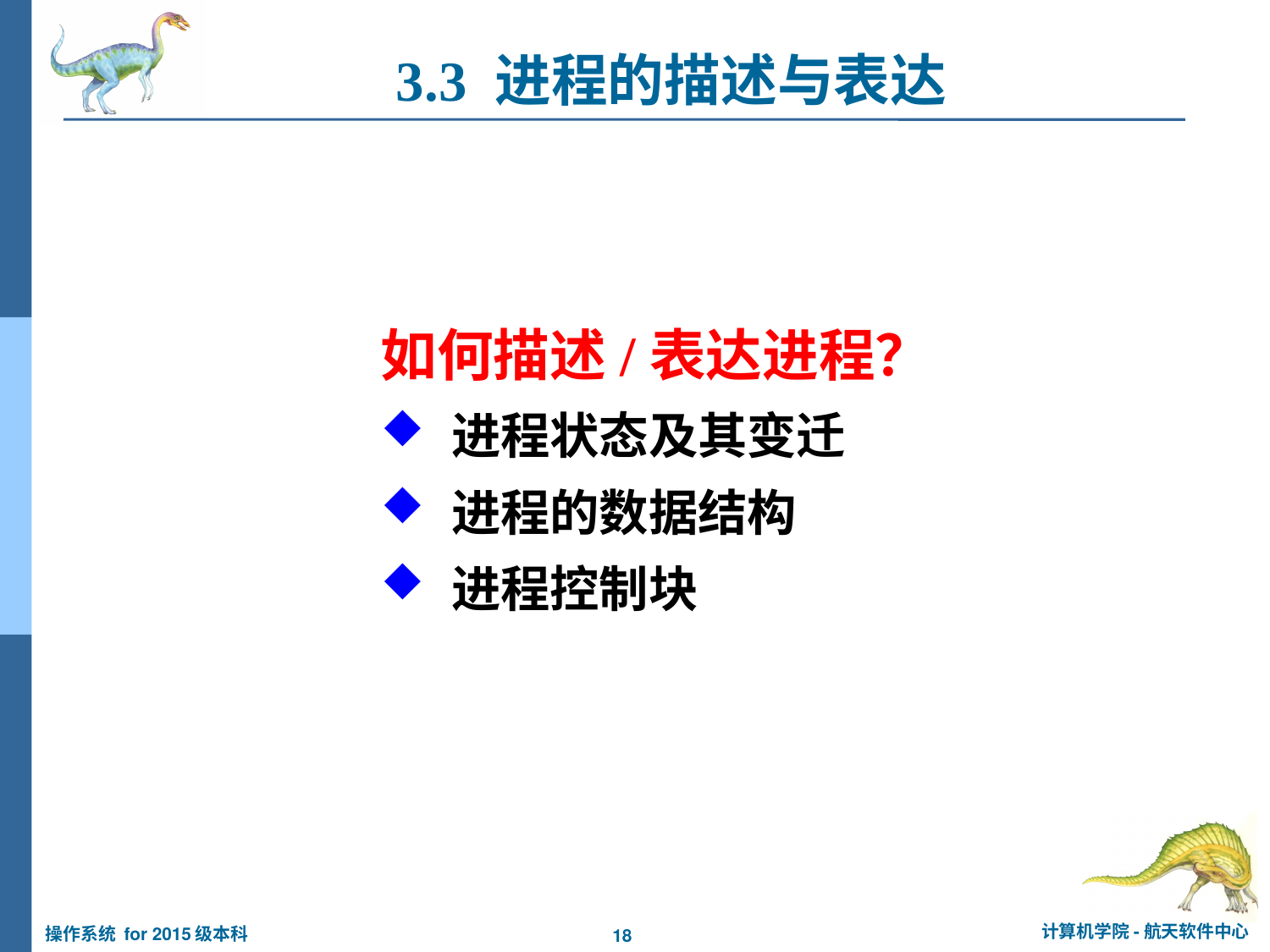

3.3 进程的描述与表达

如何描述/表达进程？
 进程状态及其变迁
 进程的数据结构
 进程控制块